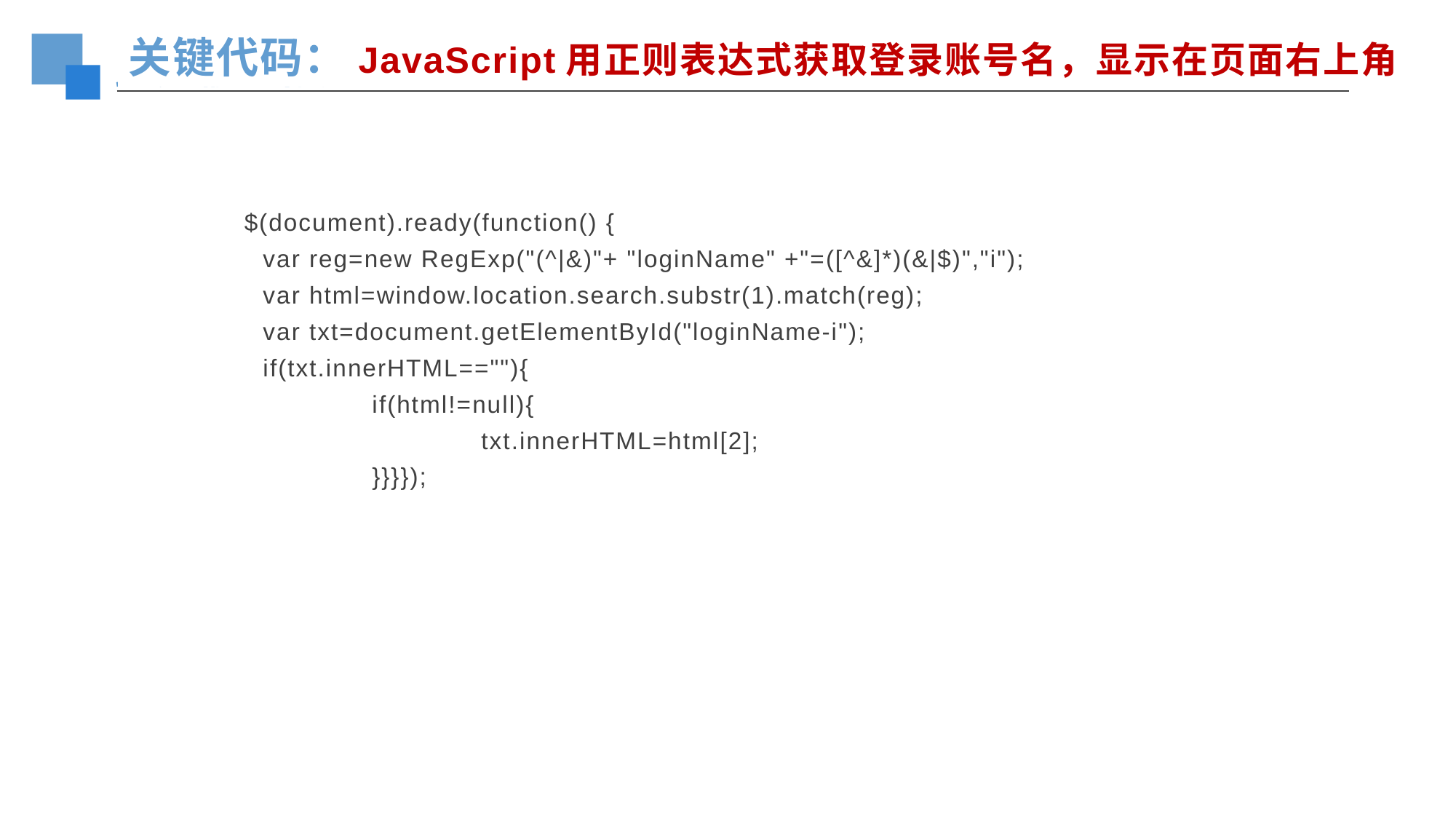

关键代码：JavaScript用正则表达式获取登录账号名，显示在页面右上角
           $(document).ready(function() {
	var reg=new RegExp("(^|&)"+ "loginName" +"=([^&]*)(&|$)","i");
	var html=window.location.search.substr(1).match(reg);
	var txt=document.getElementById("loginName-i");
	if(txt.innerHTML==""){
		if(html!=null){
			txt.innerHTML=html[2];
		}}}});